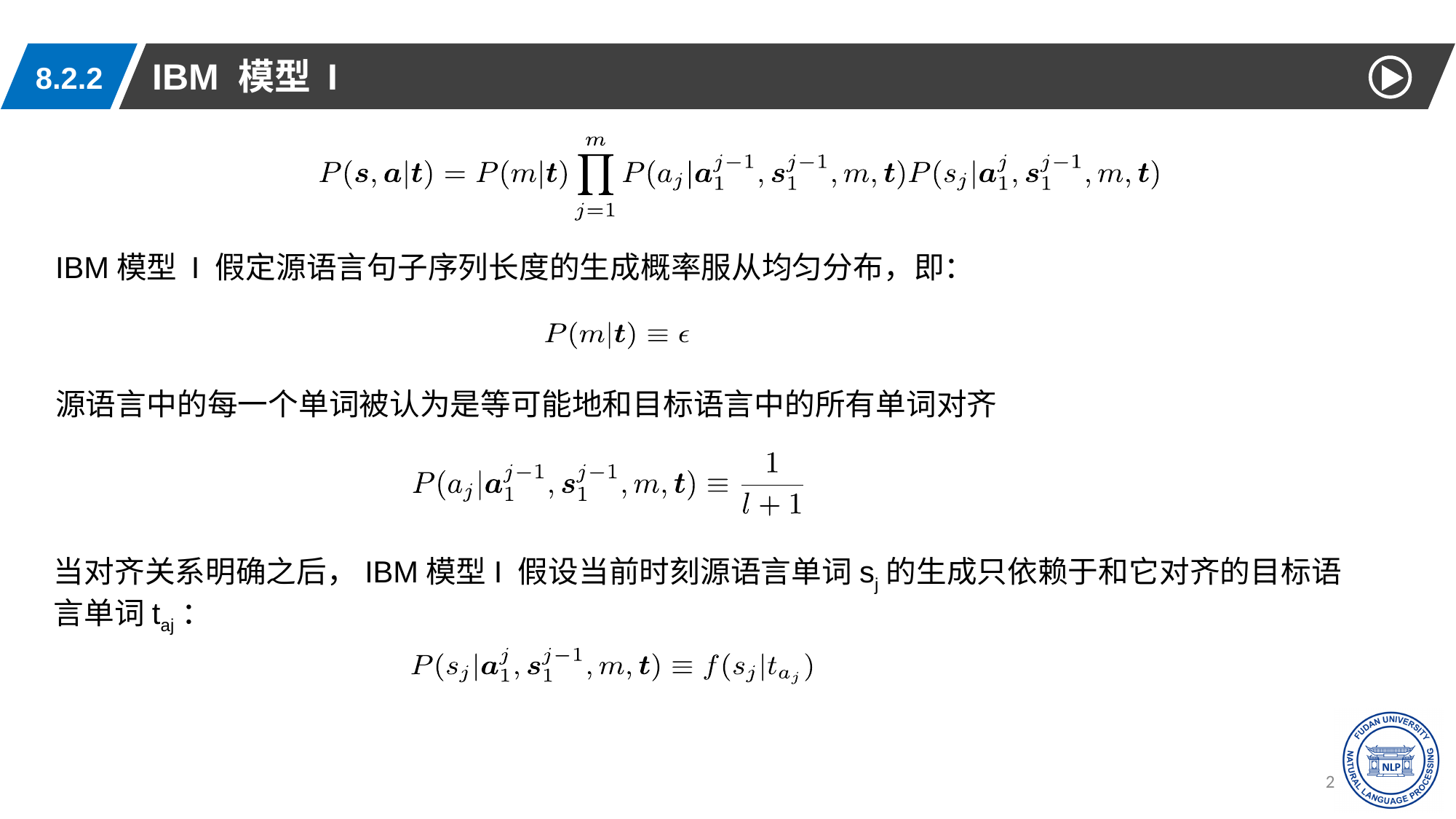

IBM 模型 I
8.2.2

IBM模型 I 假定源语言句子序列长度的生成概率服从均匀分布，即：

源语言中的每一个单词被认为是等可能地和目标语言中的所有单词对齐

当对齐关系明确之后，IBM模型I 假设当前时刻源语言单词sj的生成只依赖于和它对齐的目标语言单词taj：

22